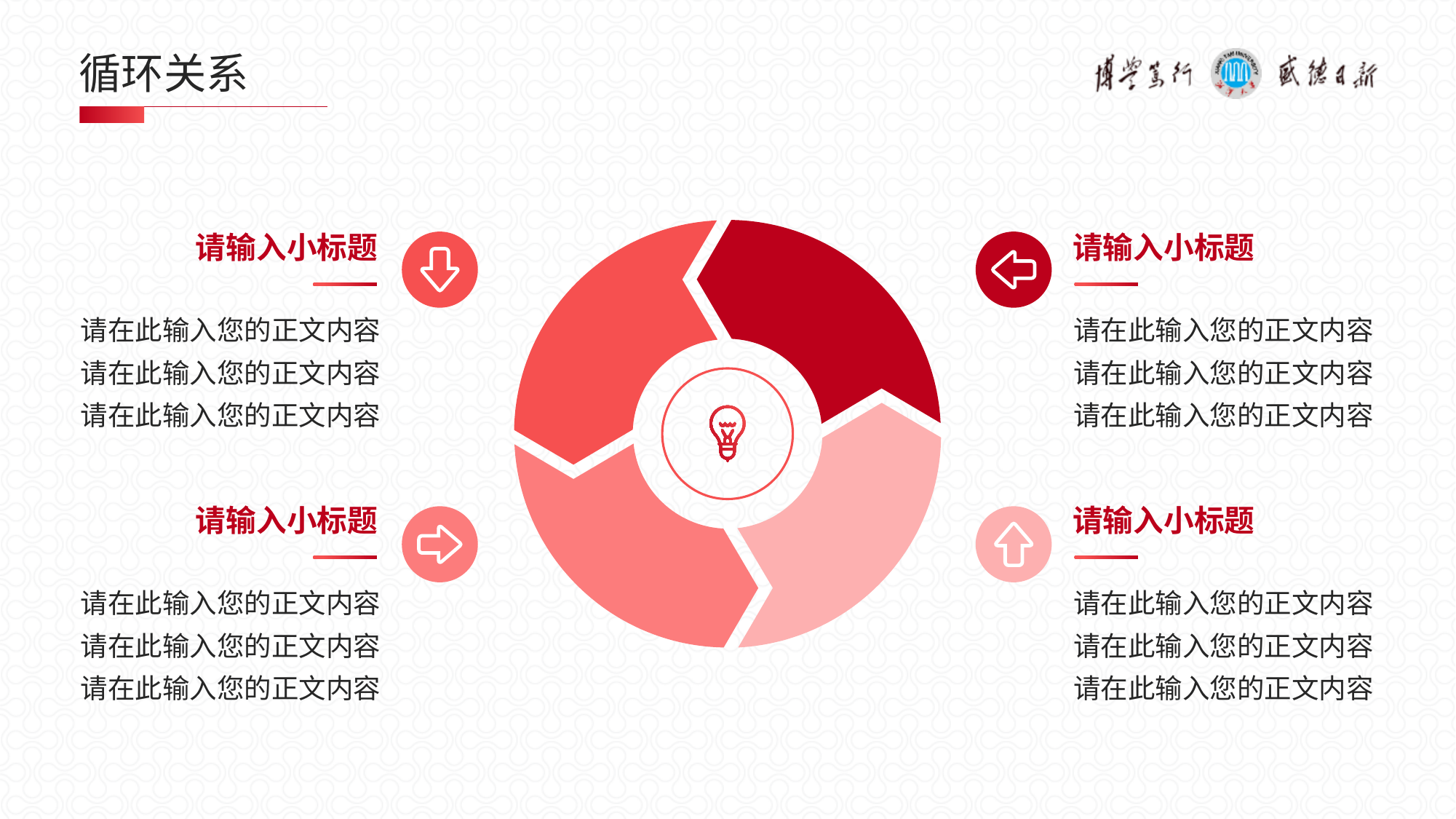

# 循环关系

请输入小标题

请在此输入您的正文内容
请在此输入您的正文内容
请在此输入您的正文内容
请输入小标题

请在此输入您的正文内容
请在此输入您的正文内容
请在此输入您的正文内容

请输入小标题

请在此输入您的正文内容
请在此输入您的正文内容
请在此输入您的正文内容
请输入小标题

请在此输入您的正文内容
请在此输入您的正文内容
请在此输入您的正文内容